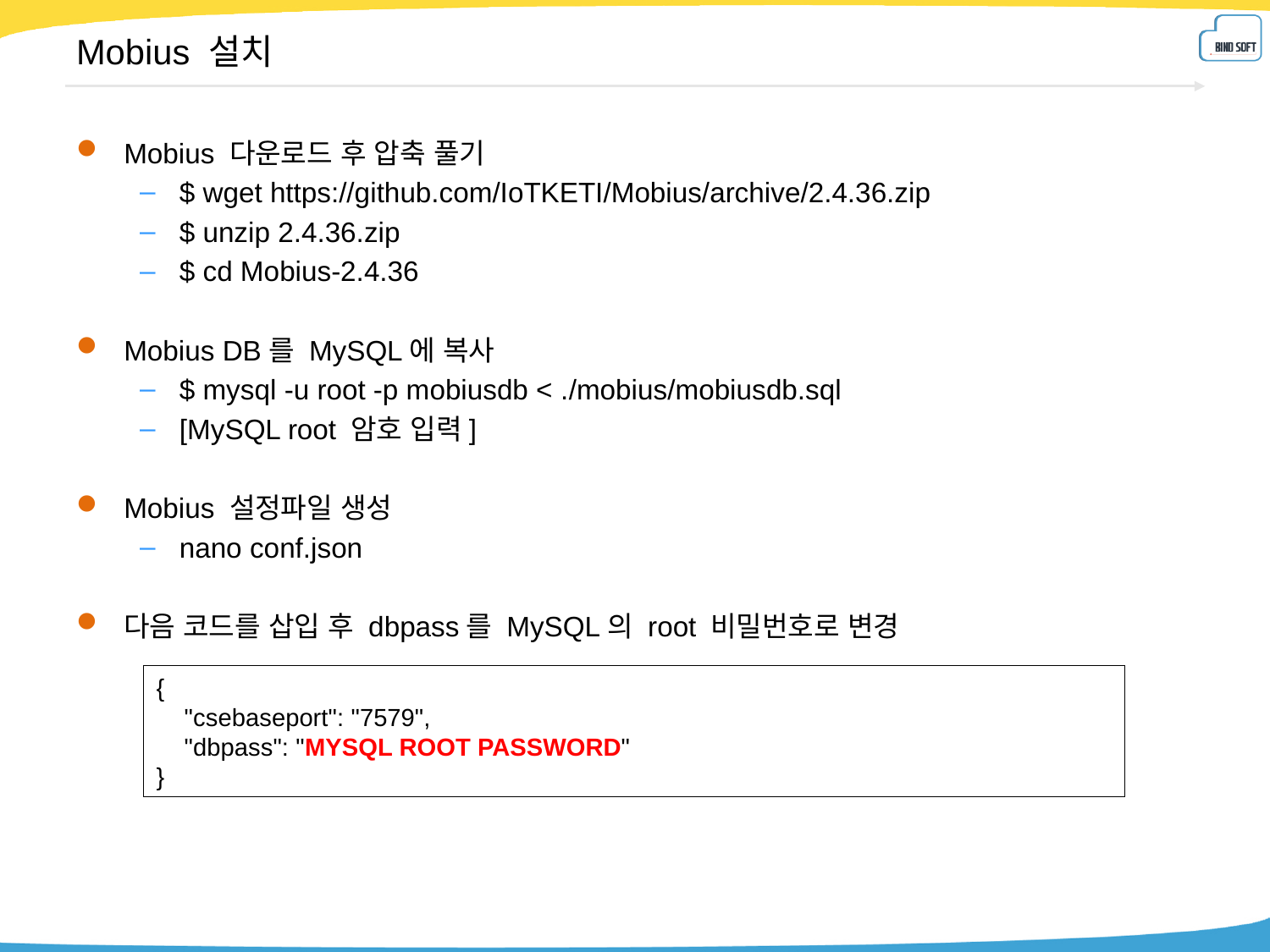

# Mobius 설치
Mobius 다운로드 후 압축 풀기
$ wget https://github.com/IoTKETI/Mobius/archive/2.4.36.zip
$ unzip 2.4.36.zip
$ cd Mobius-2.4.36

Mobius DB를 MySQL에 복사
$ mysql -u root -p mobiusdb < ./mobius/mobiusdb.sql
[MySQL root 암호 입력]

Mobius 설정파일 생성
nano conf.json

다음 코드를 삽입 후 dbpass를 MySQL의 root 비밀번호로 변경

{
    "csebaseport": "7579",
    "dbpass": "MYSQL ROOT PASSWORD"
}